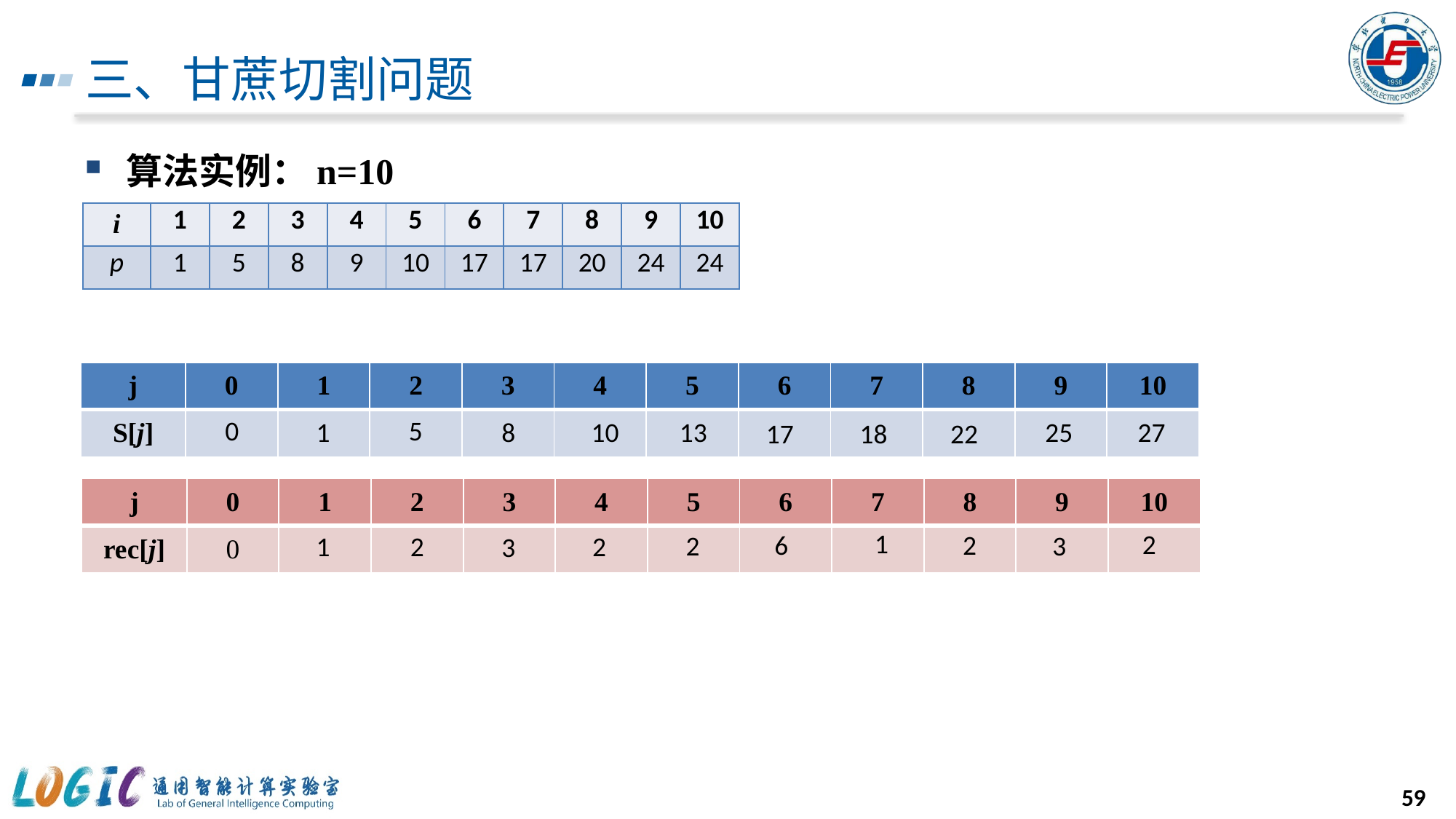

# 三、甘蔗切割问题
算法实例：n=10

| i | 1 | 2 | 3 | 4 | 5 | 6 | 7 | 8 | 9 | 10 |
| --- | --- | --- | --- | --- | --- | --- | --- | --- | --- | --- |
| p | 1 | 5 | 8 | 9 | 10 | 17 | 17 | 20 | 24 | 24 |
| j | 0 | 1 | 2 | 3 | 4 | 5 | 6 | 7 | 8 | 9 | 10 |
| --- | --- | --- | --- | --- | --- | --- | --- | --- | --- | --- | --- |
| S[j] |  |  |  |  |  |  |  |  |  |  |  |
5
0
1
8
10
13
25
27
17
18
22
| j | 0 | 1 | 2 | 3 | 4 | 5 | 6 | 7 | 8 | 9 | 10 |
| --- | --- | --- | --- | --- | --- | --- | --- | --- | --- | --- | --- |
| rec[j] | 0 |  |  |  |  |  |  |  |  |  |  |
1
2
2
6
2
3
1
2
2
3
59